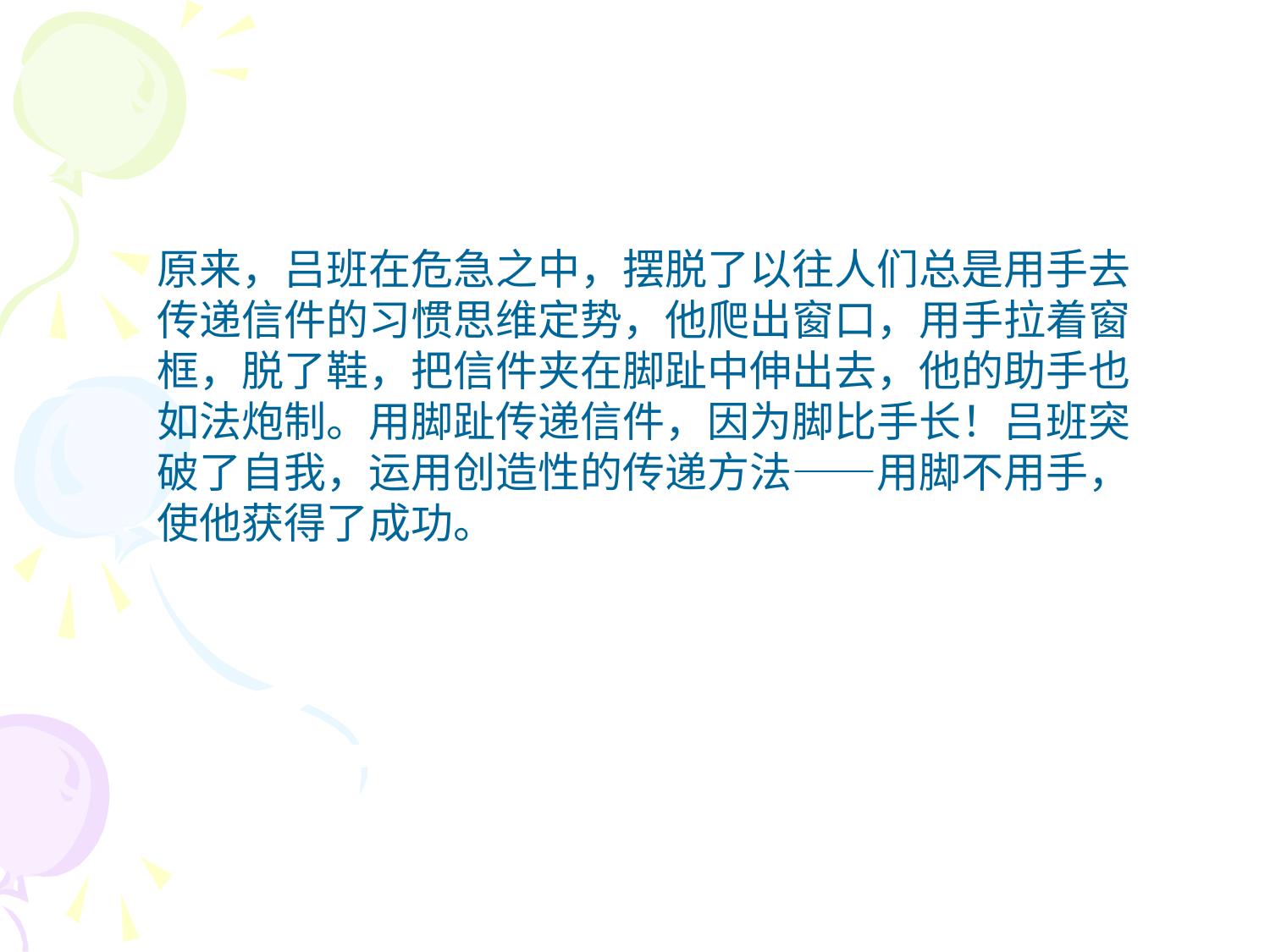

原来，吕班在危急之中，摆脱了以往人们总是用手去传递信件的习惯思维定势，他爬出窗口，用手拉着窗框，脱了鞋，把信件夹在脚趾中伸出去，他的助手也如法炮制。用脚趾传递信件，因为脚比手长！吕班突破了自我，运用创造性的传递方法——用脚不用手，使他获得了成功。